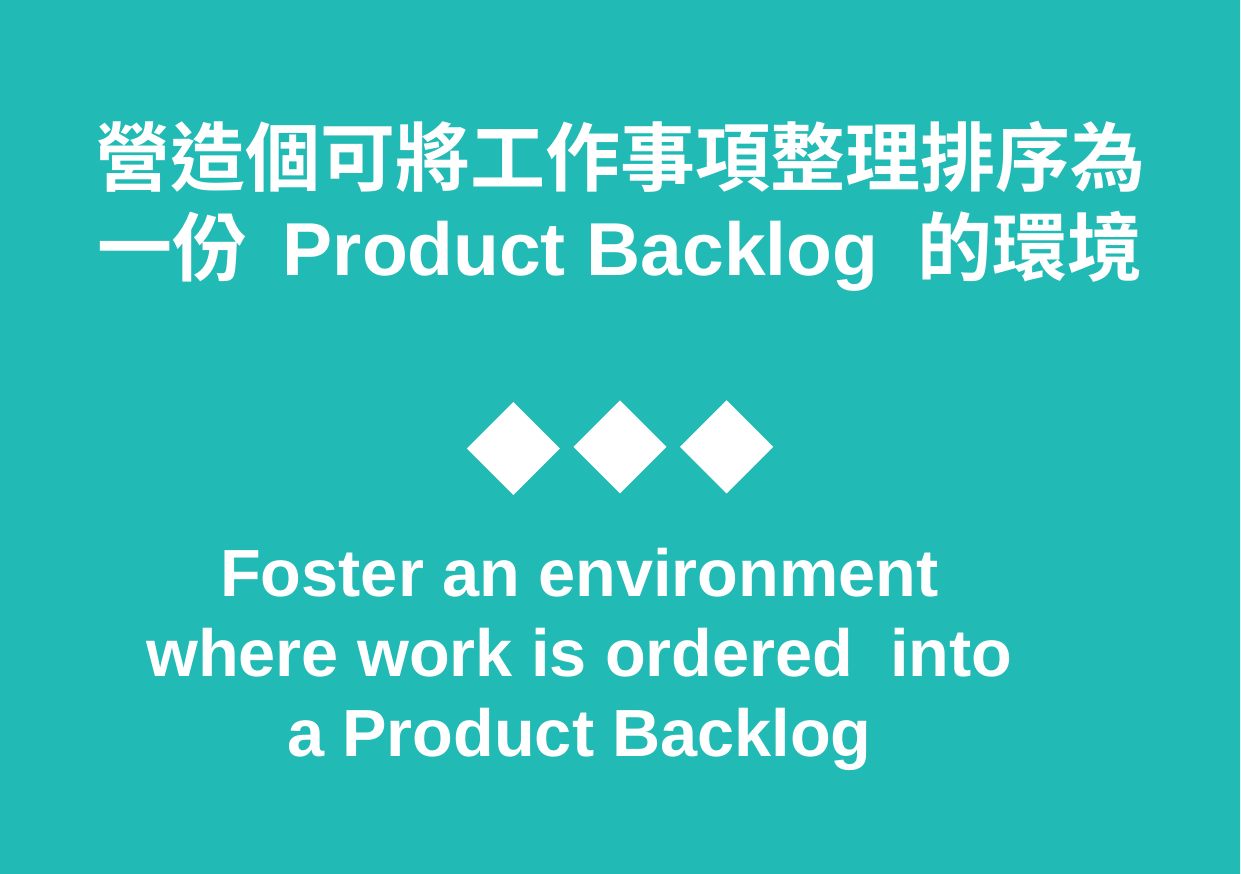

營造個可將工作事項整理排序為一份 Product Backlog 的環境

Foster an environment where work is ordered  into a Product Backlog